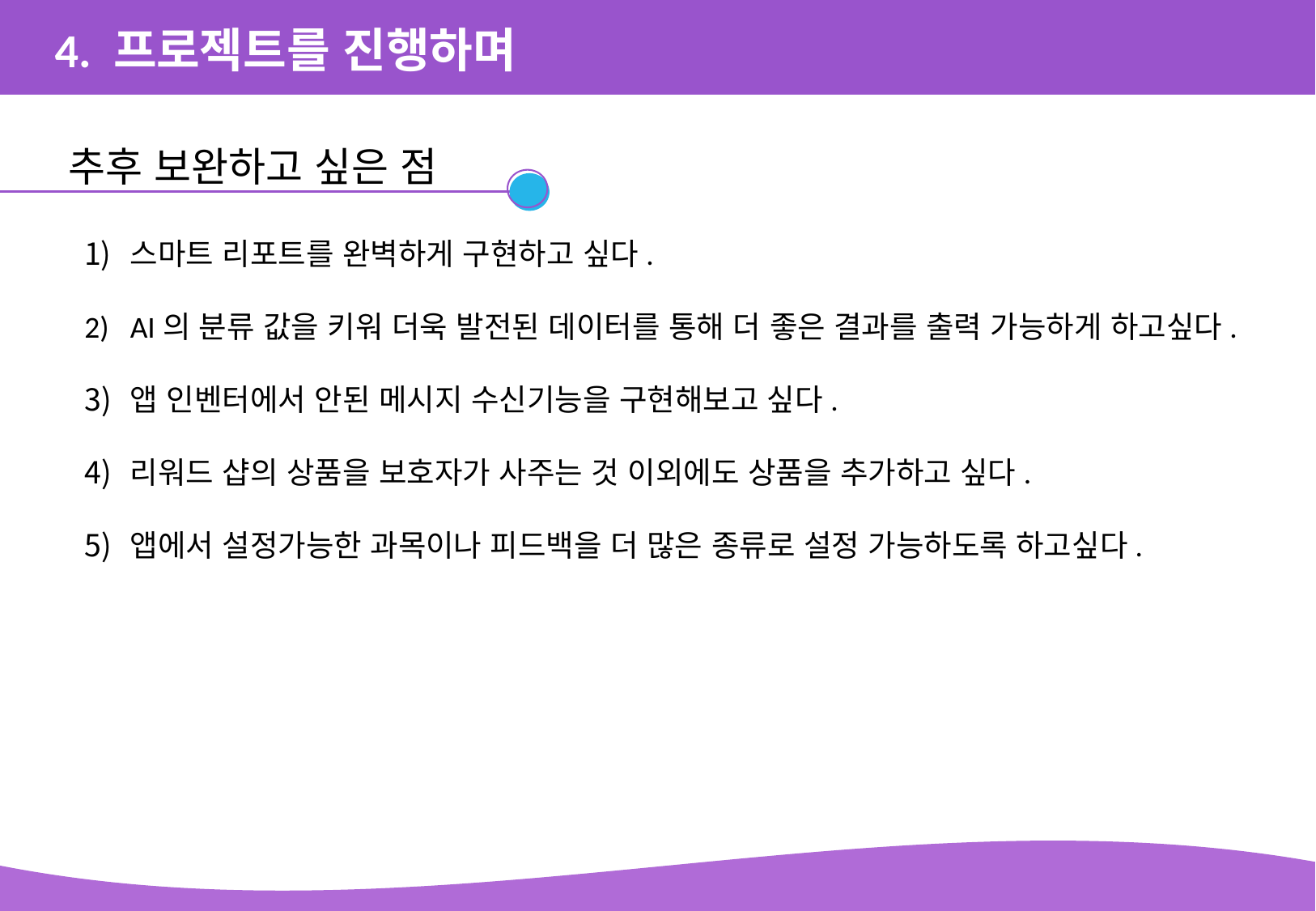

4. 프로젝트를 진행하며

추후 보완하고 싶은 점

스마트 리포트를 완벽하게 구현하고 싶다.

AI의 분류 값을 키워 더욱 발전된 데이터를 통해 더 좋은 결과를 출력 가능하게 하고싶다.

앱 인벤터에서 안된 메시지 수신기능을 구현해보고 싶다.

리워드 샵의 상품을 보호자가 사주는 것 이외에도 상품을 추가하고 싶다.

앱에서 설정가능한 과목이나 피드백을 더 많은 종류로 설정 가능하도록 하고싶다.